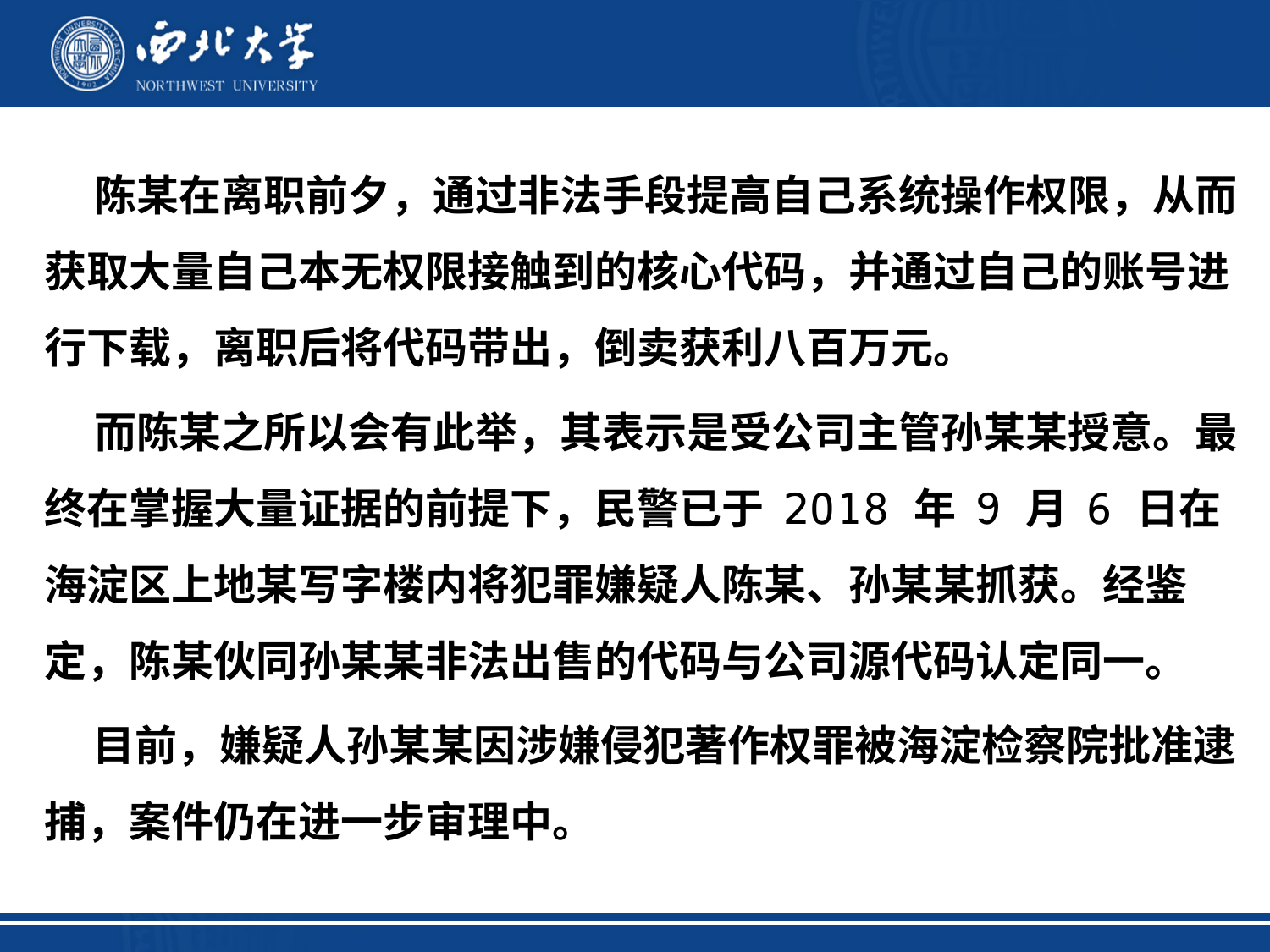

陈某在离职前夕，通过非法手段提高自己系统操作权限，从而获取大量自己本无权限接触到的核心代码，并通过自己的账号进行下载，离职后将代码带出，倒卖获利八百万元。
而陈某之所以会有此举，其表示是受公司主管孙某某授意。最终在掌握大量证据的前提下，民警已于 2018 年 9 月 6 日在海淀区上地某写字楼内将犯罪嫌疑人陈某、孙某某抓获。经鉴定，陈某伙同孙某某非法出售的代码与公司源代码认定同一。
    目前，嫌疑人孙某某因涉嫌侵犯著作权罪被海淀检察院批准逮捕，案件仍在进一步审理中。